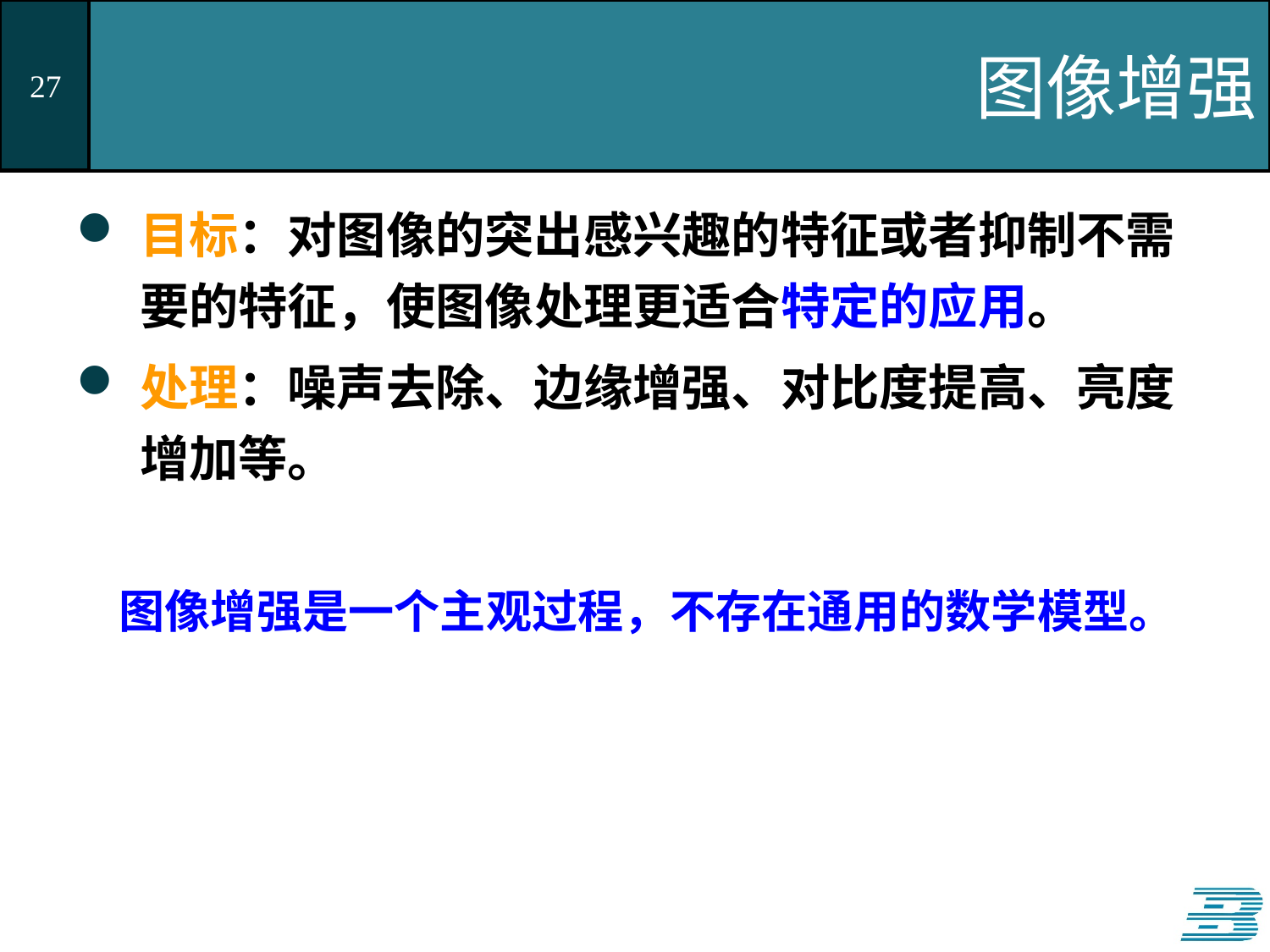

# 图像增强
目标：对图像的突出感兴趣的特征或者抑制不需要的特征，使图像处理更适合特定的应用。
处理：噪声去除、边缘增强、对比度提高、亮度增加等。
图像增强是一个主观过程，不存在通用的数学模型。